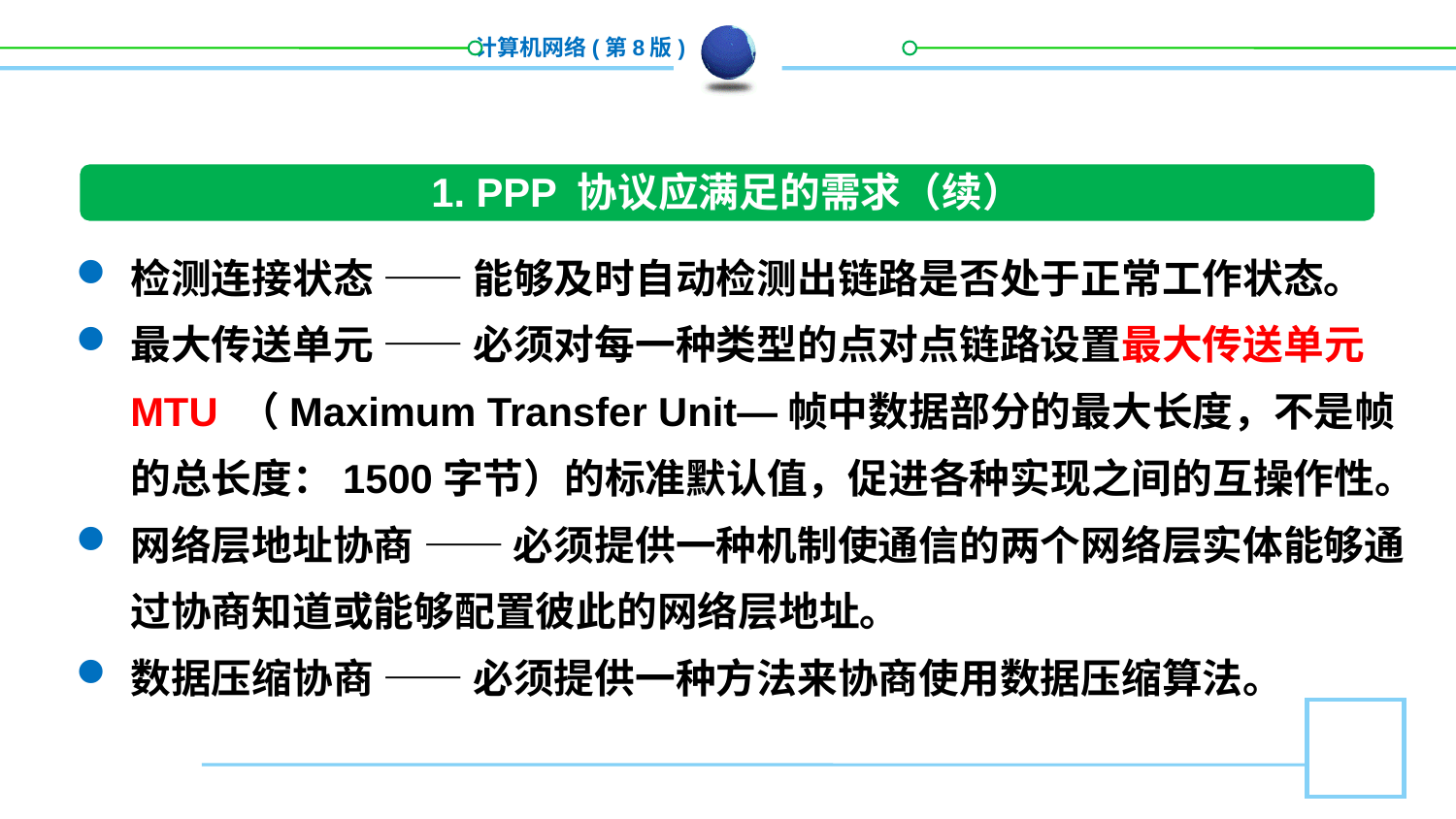

1. PPP 协议应满足的需求（续）

检测连接状态 —— 能够及时自动检测出链路是否处于正常工作状态。
最大传送单元 —— 必须对每一种类型的点对点链路设置最大传送单元  MTU （Maximum Transfer Unit—帧中数据部分的最大长度，不是帧的总长度：1500字节）的标准默认值，促进各种实现之间的互操作性。
网络层地址协商 —— 必须提供一种机制使通信的两个网络层实体能够通过协商知道或能够配置彼此的网络层地址。
数据压缩协商 —— 必须提供一种方法来协商使用数据压缩算法。